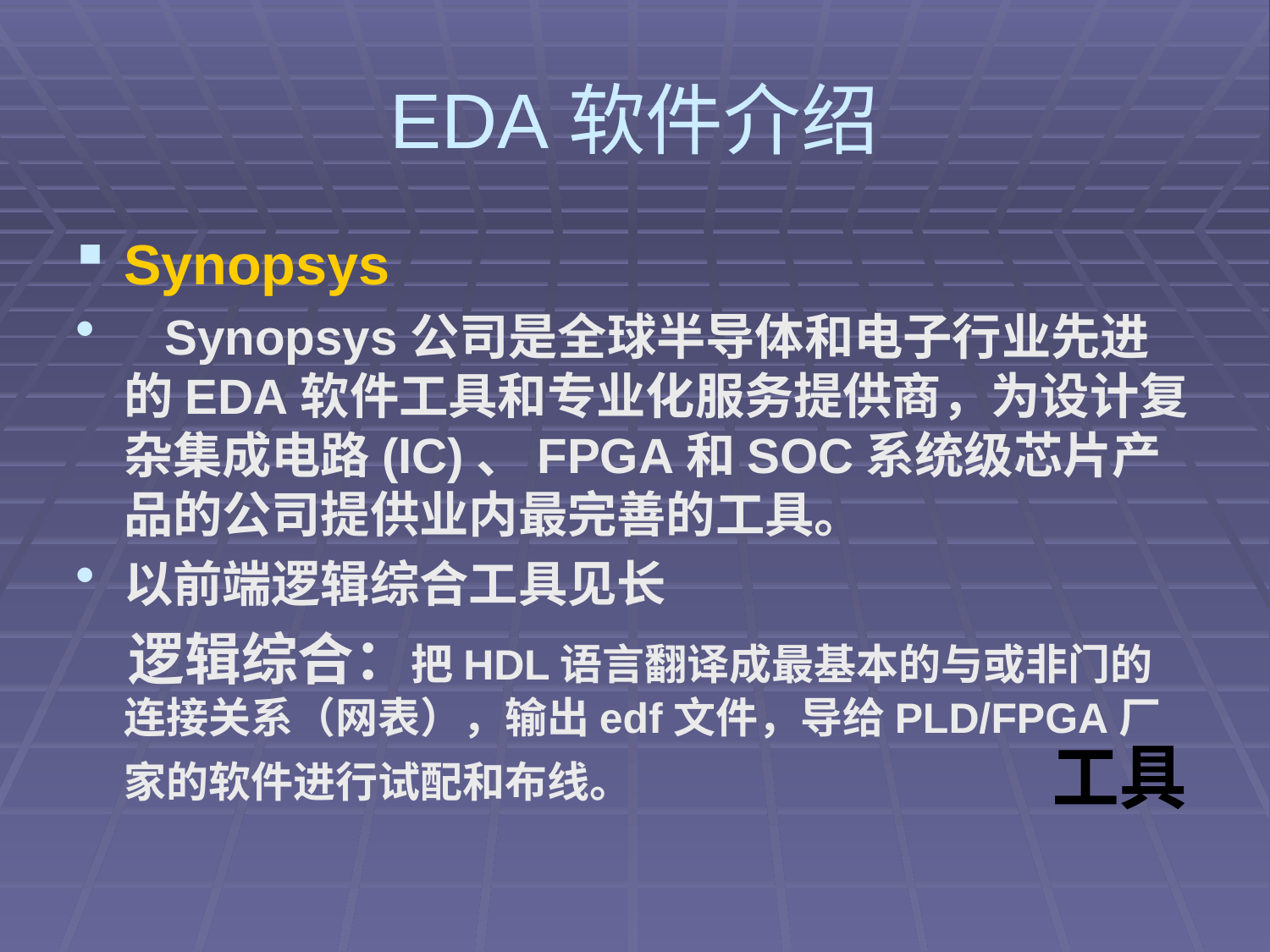

# EDA软件介绍
Synopsys
   Synopsys公司是全球半导体和电子行业先进的EDA软件工具和专业化服务提供商，为设计复杂集成电路(IC)、FPGA和SOC系统级芯片产品的公司提供业内最完善的工具。
以前端逻辑综合工具见长
   逻辑综合：把HDL语言翻译成最基本的与或非门的连接关系（网表），输出edf文件，导给PLD/FPGA厂家的软件进行试配和布线。

工具